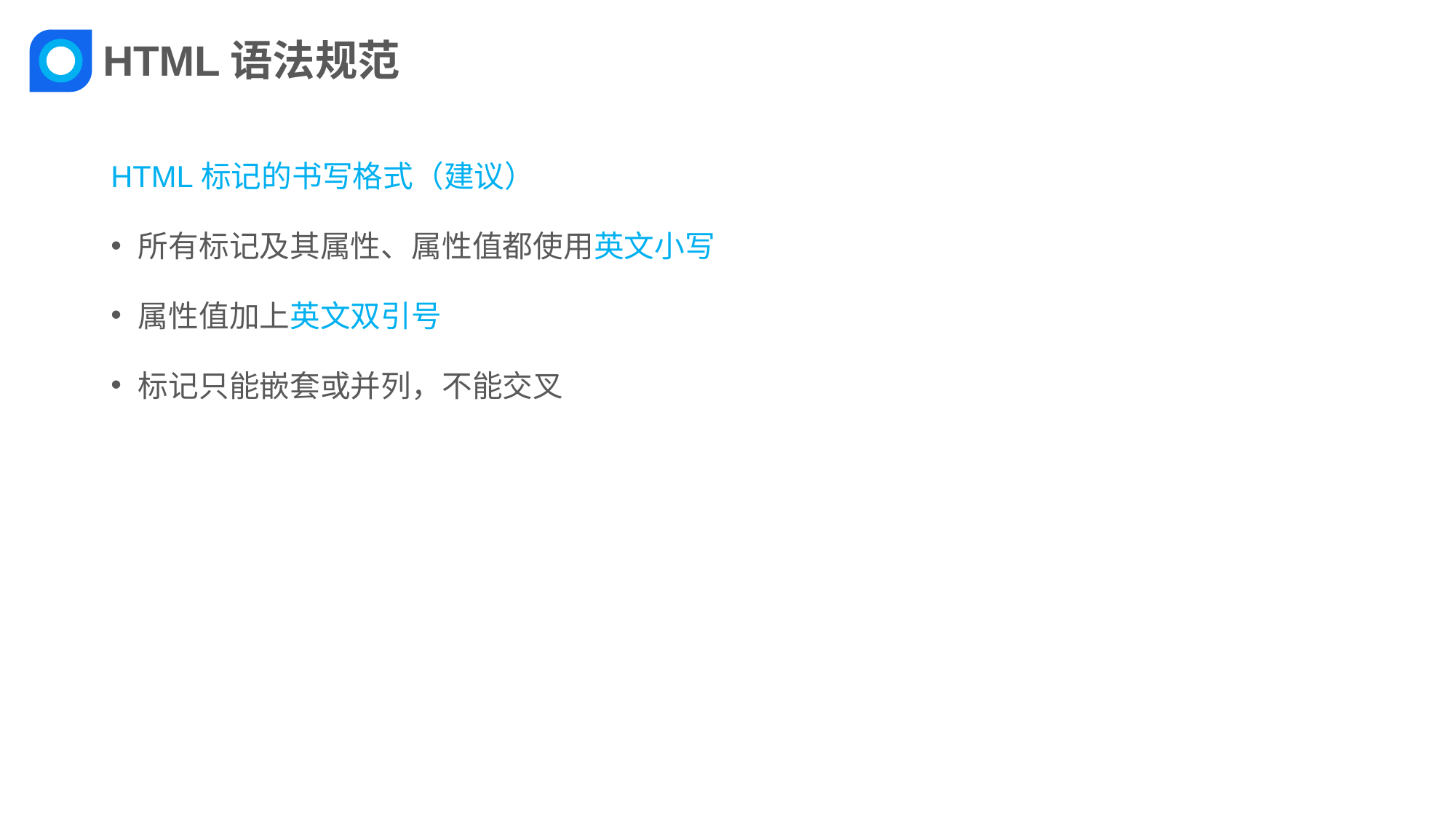

HTML语法规范

HTML标记的书写格式（建议）
所有标记及其属性、属性值都使用英文小写
属性值加上英文双引号
标记只能嵌套或并列，不能交叉